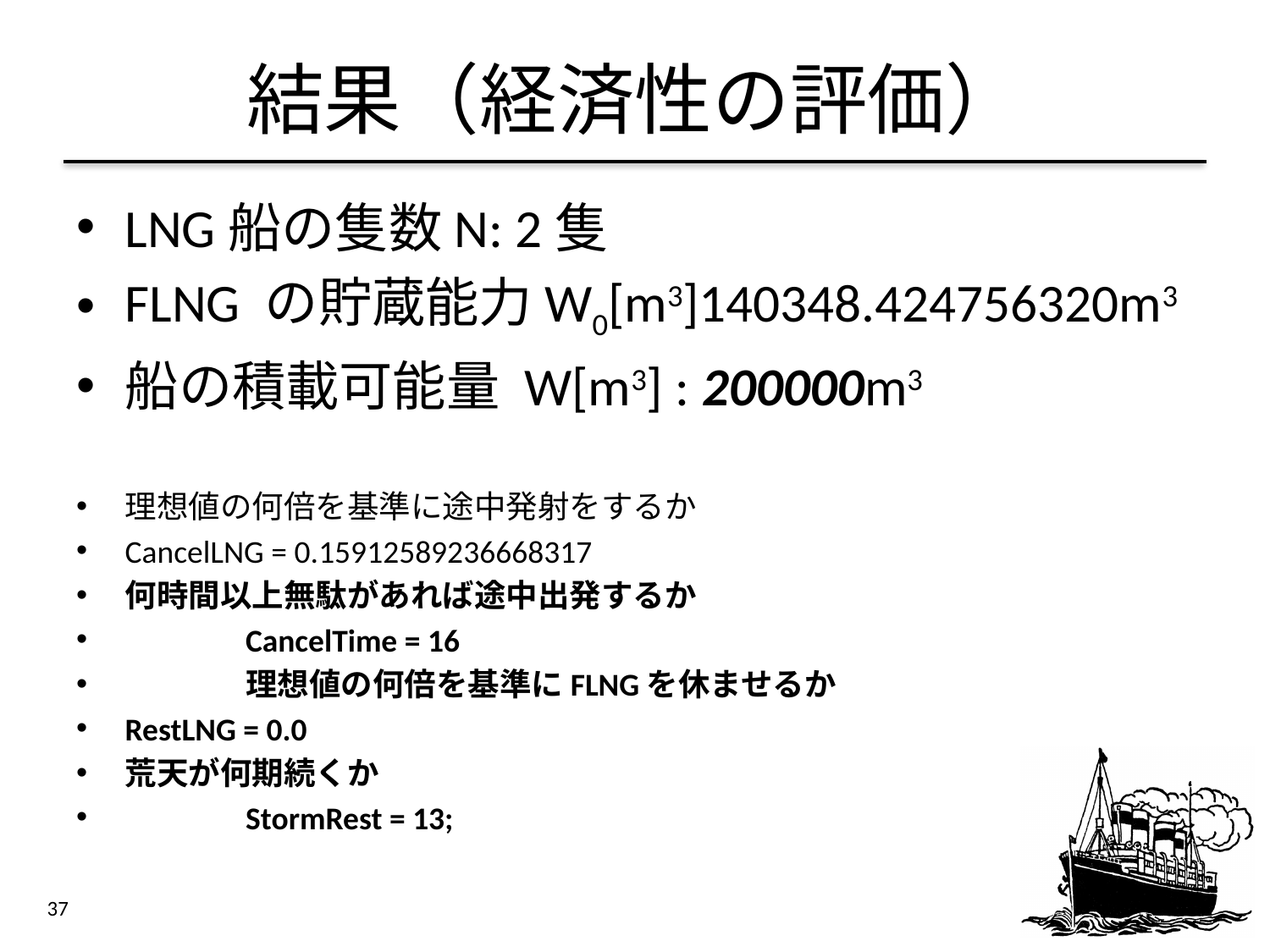

# 結果（経済性の評価）
LNG船の隻数N: 2隻
FLNG の貯蔵能力W0[m3]140348.424756320m3
船の積載可能量 W[m3] : 200000m3

理想値の何倍を基準に途中発射をするか
CancelLNG = 0.15912589236668317
何時間以上無駄があれば途中出発するか
	CancelTime = 16
	理想値の何倍を基準にFLNGを休ませるか
RestLNG = 0.0
荒天が何期続くか
	StormRest = 13;

37